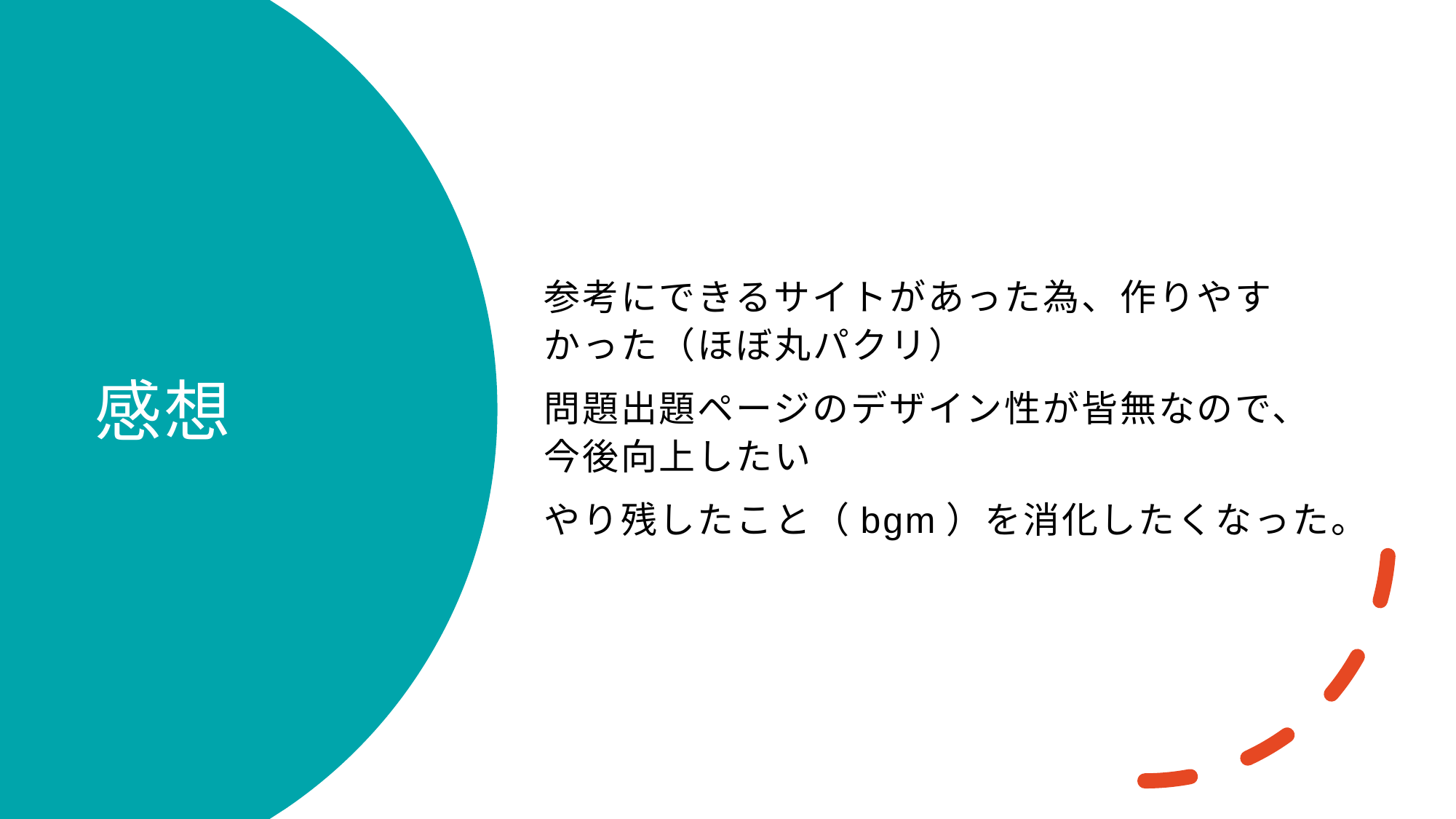

参考にできるサイトがあった為、作りやすかった（ほぼ丸パクリ）
問題出題ページのデザイン性が皆無なので、今後向上したい
やり残したこと（bgm）を消化したくなった。
# 感想